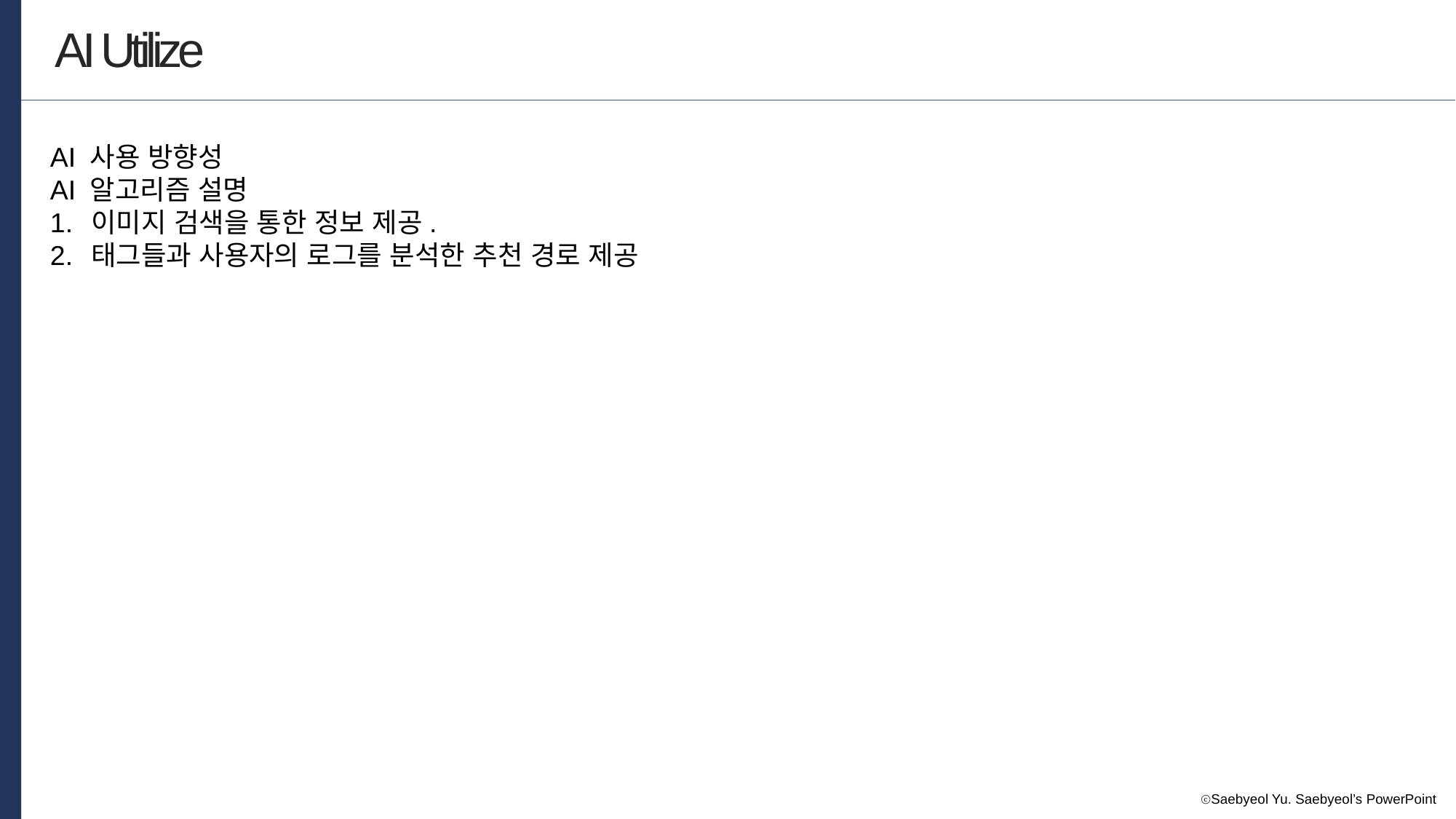

AI Utilize
AI 사용 방향성
AI 알고리즘 설명
이미지 검색을 통한 정보 제공.
태그들과 사용자의 로그를 분석한 추천 경로 제공